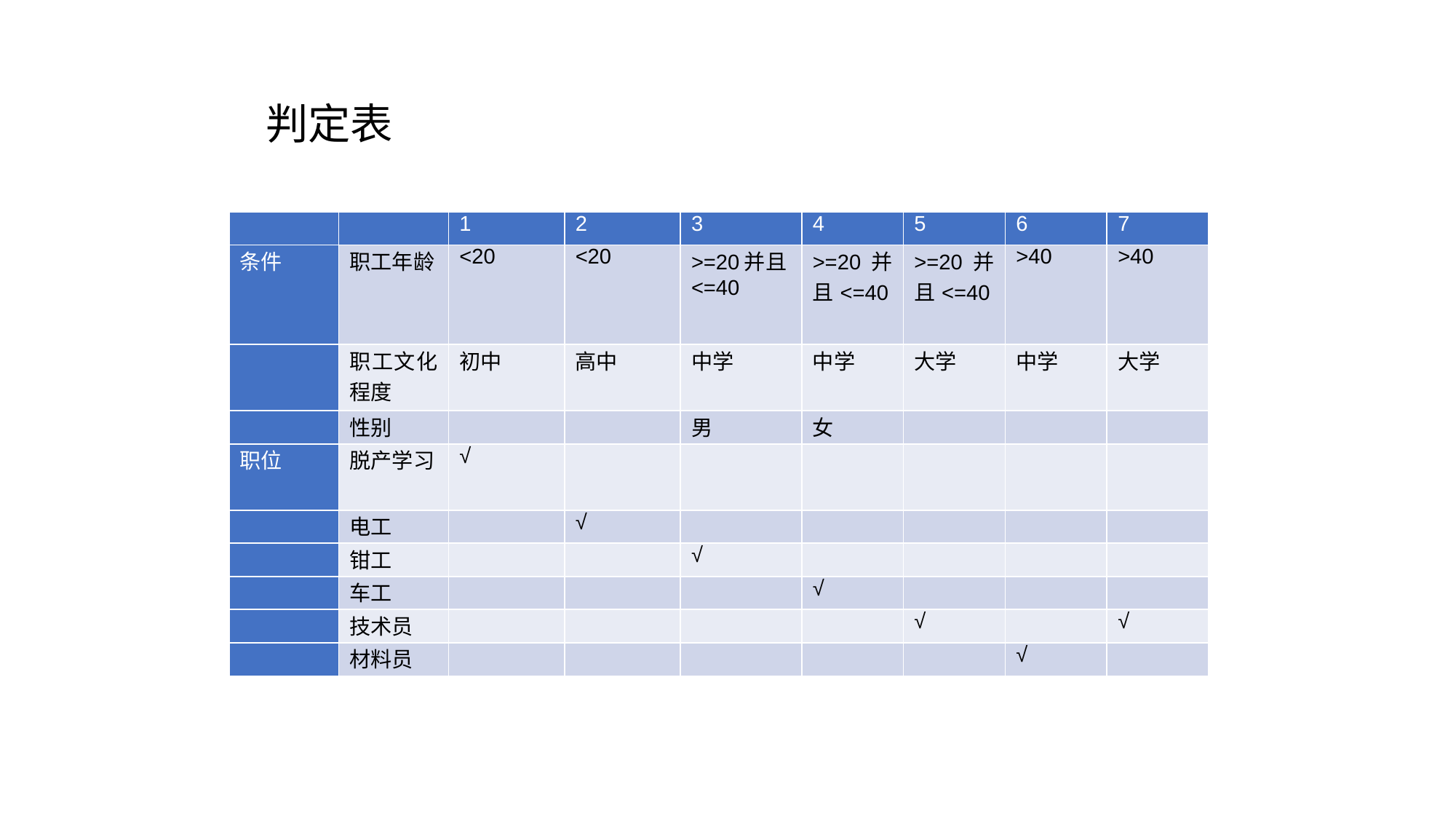

判定表
|  |  | 1 | 2 | 3 | 4 | 5 | 6 | 7 |
| --- | --- | --- | --- | --- | --- | --- | --- | --- |
| 条件 | 职工年龄 | <20 | <20 | >=20并且<=40 | >=20并且<=40 | >=20并且<=40 | >40 | >40 |
|  | 职工文化程度 | 初中 | 高中 | 中学 | 中学 | 大学 | 中学 | 大学 |
|  | 性别 |  |  | 男 | 女 |  |  |  |
| 职位 | 脱产学习 | √ |  |  |  |  |  |  |
|  | 电工 |  | √ |  |  |  |  |  |
|  | 钳工 |  |  | √ |  |  |  |  |
|  | 车工 |  |  |  | √ |  |  |  |
|  | 技术员 |  |  |  |  | √ |  | √ |
|  | 材料员 |  |  |  |  |  | √ |  |